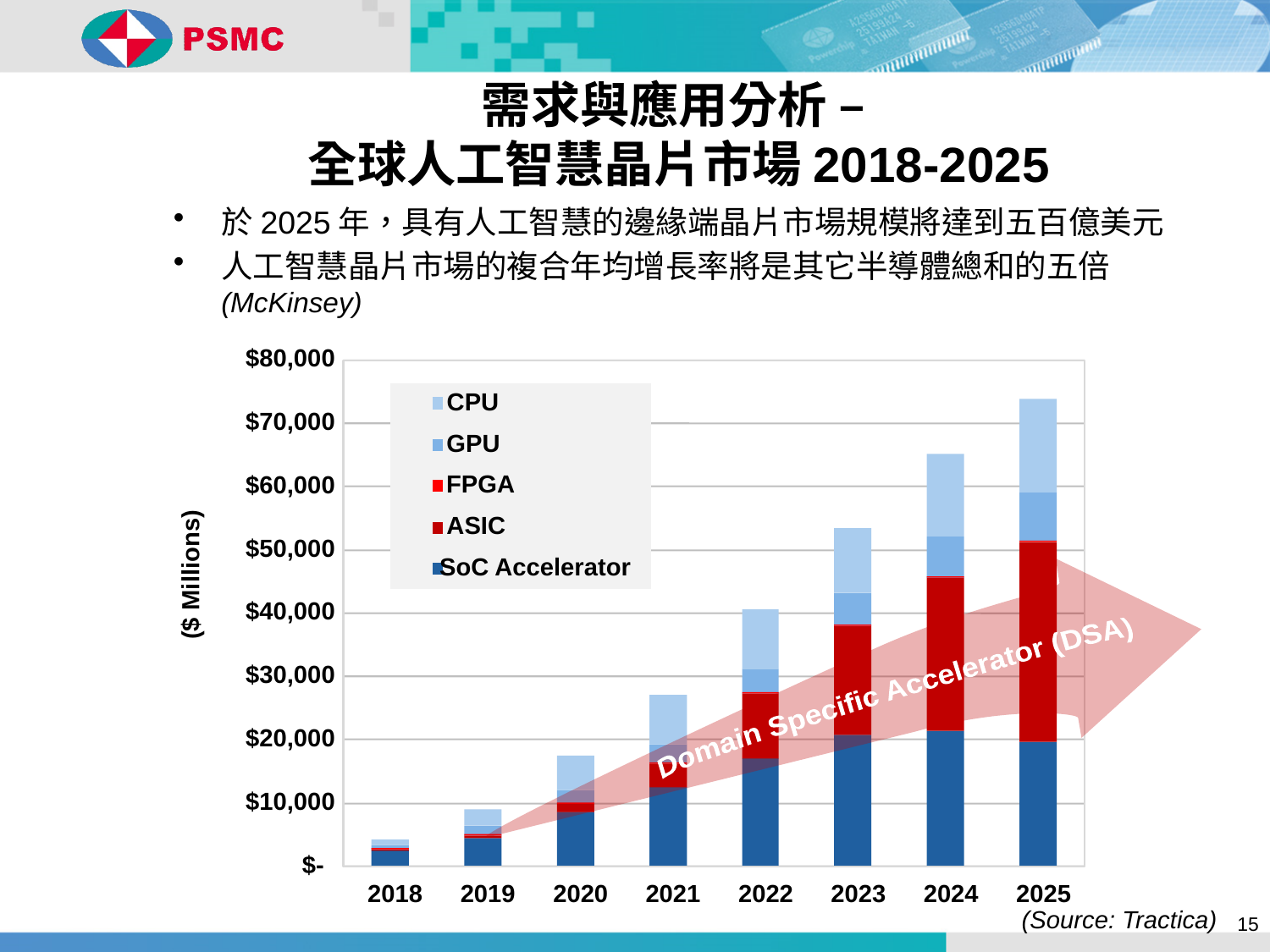

需求與應用分析 –
全球人工智慧晶片市場2018-2025

於2025年，具有人工智慧的邊緣端晶片市場規模將達到五百億美元
人工智慧晶片市場的複合年均增長率將是其它半導體總和的五倍(McKinsey)
 $80,000

CPU

GPU

FPGA

ASIC

SoC Accelerator

 $70,000

 $60,000

 $50,000

($ Millions)

 $40,000

 $30,000

Domain Specific Accelerator (DSA)

 $20,000

 $10,000

 $-

2018
2019
2020
2021
2022
2023
2024
2025
(Source: Tractica)
15